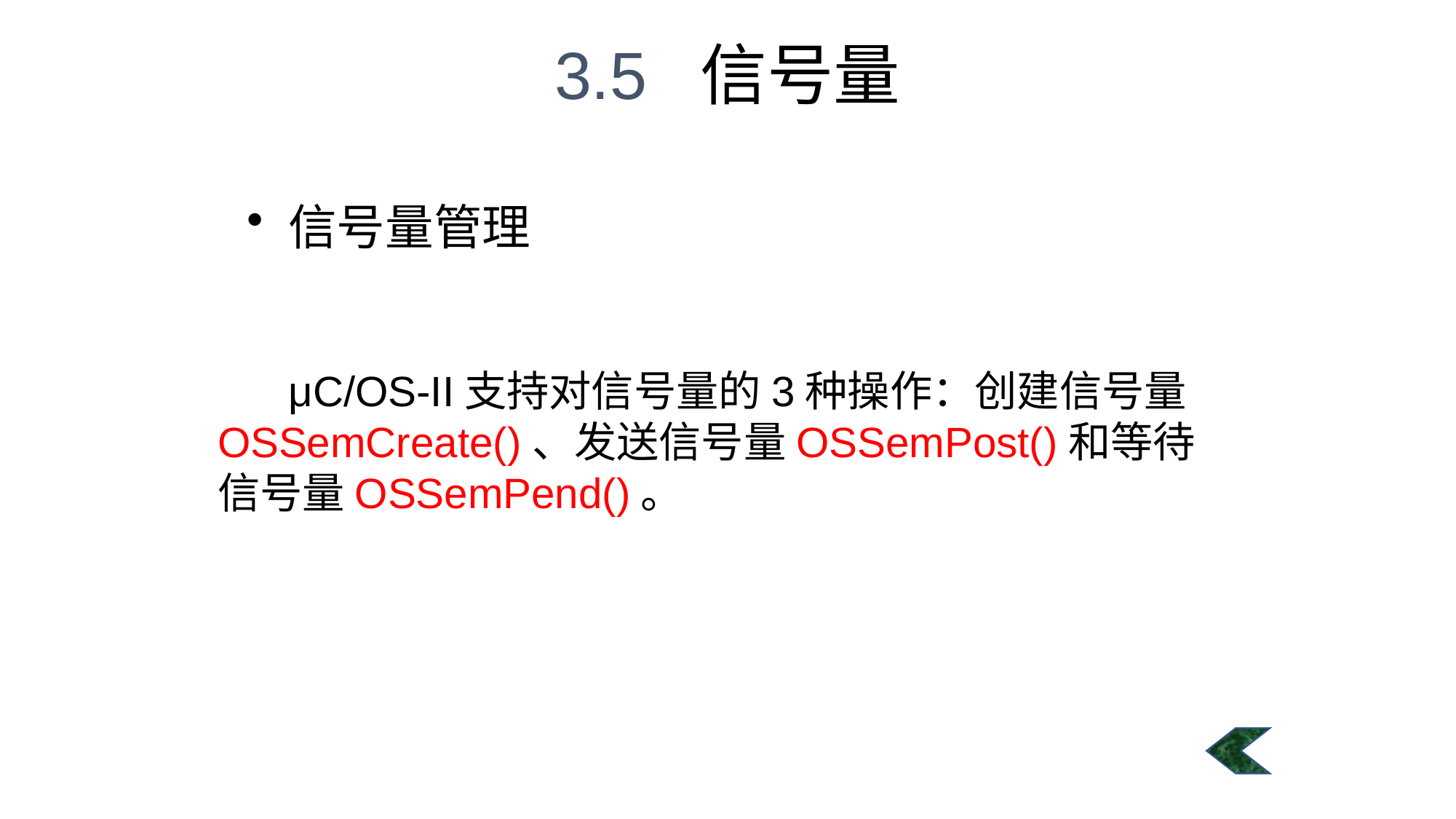

3.5  信号量
#
信号量管理
      μC/OS-II支持对信号量的3种操作：创建信号量OSSemCreate()、发送信号量OSSemPost()和等待信号量OSSemPend()。